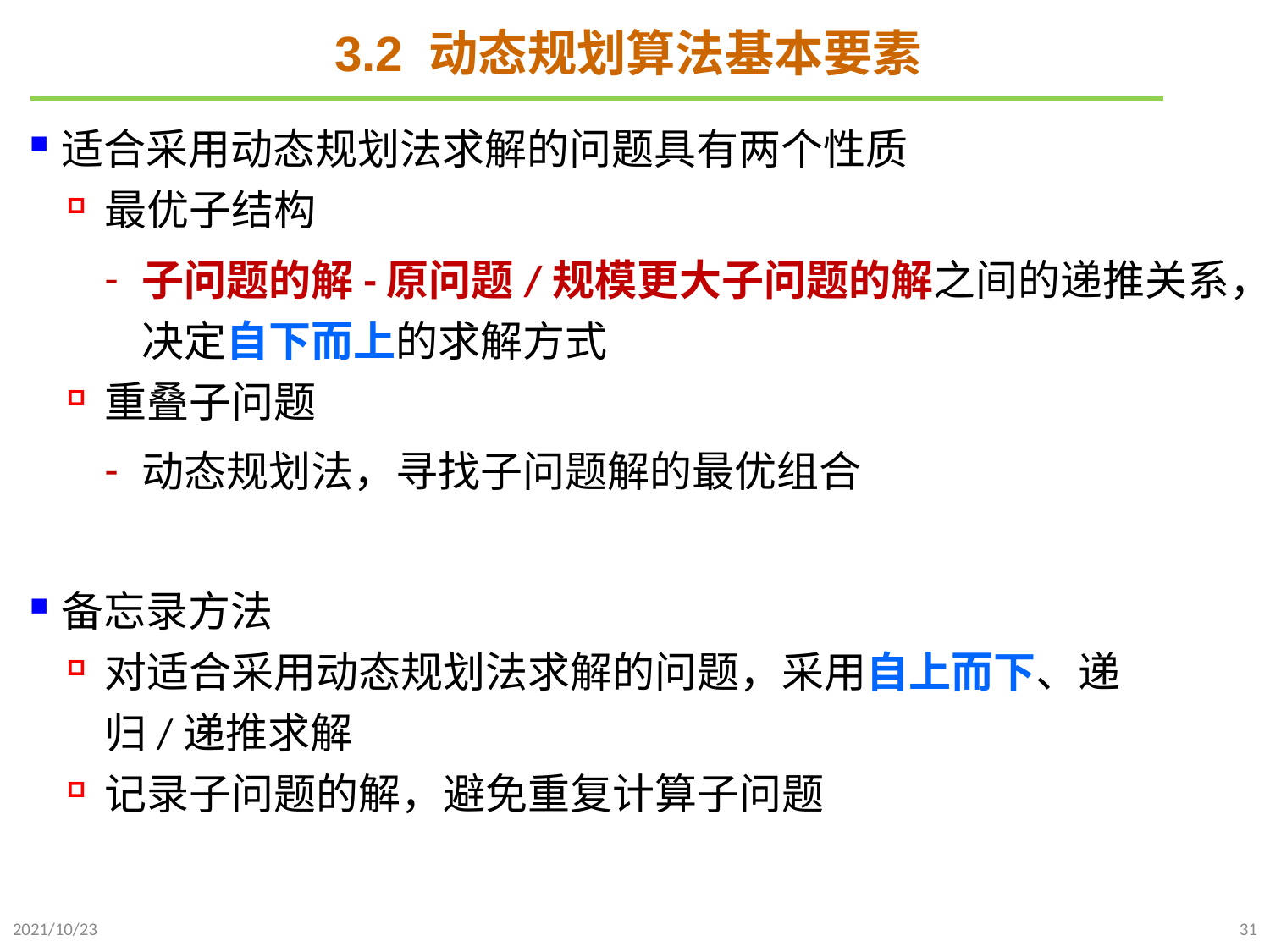

# 3.2 动态规划算法基本要素
适合采用动态规划法求解的问题具有两个性质
最优子结构
子问题的解-原问题/规模更大子问题的解之间的递推关系，决定自下而上的求解方式
重叠子问题
动态规划法，寻找子问题解的最优组合

备忘录方法
对适合采用动态规划法求解的问题，采用自上而下、递归/递推求解
记录子问题的解，避免重复计算子问题

2021/10/23
31